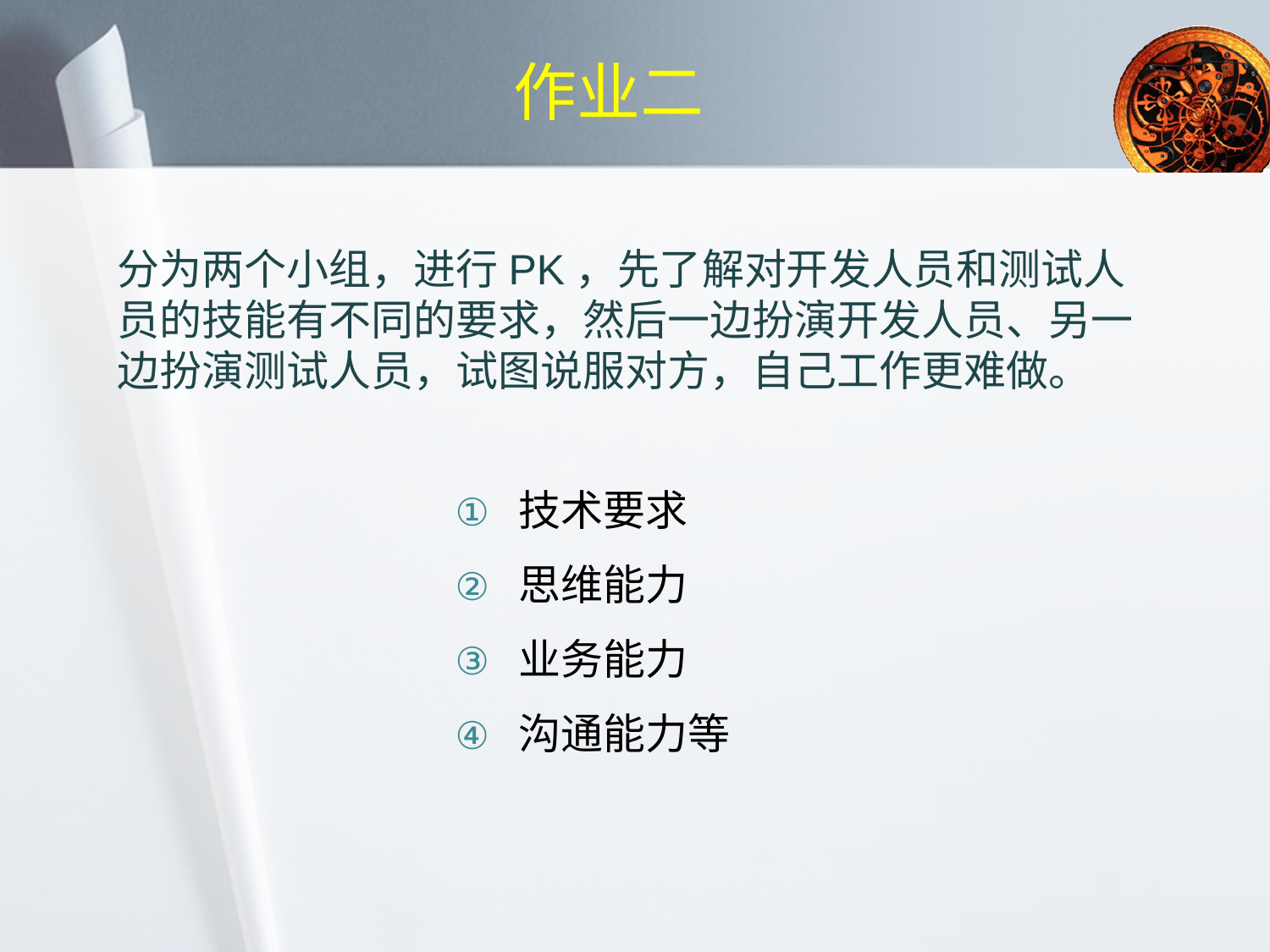

# 作业二
分为两个小组，进行PK，先了解对开发人员和测试人员的技能有不同的要求，然后一边扮演开发人员、另一边扮演测试人员，试图说服对方，自己工作更难做。
技术要求
思维能力
业务能力
沟通能力等